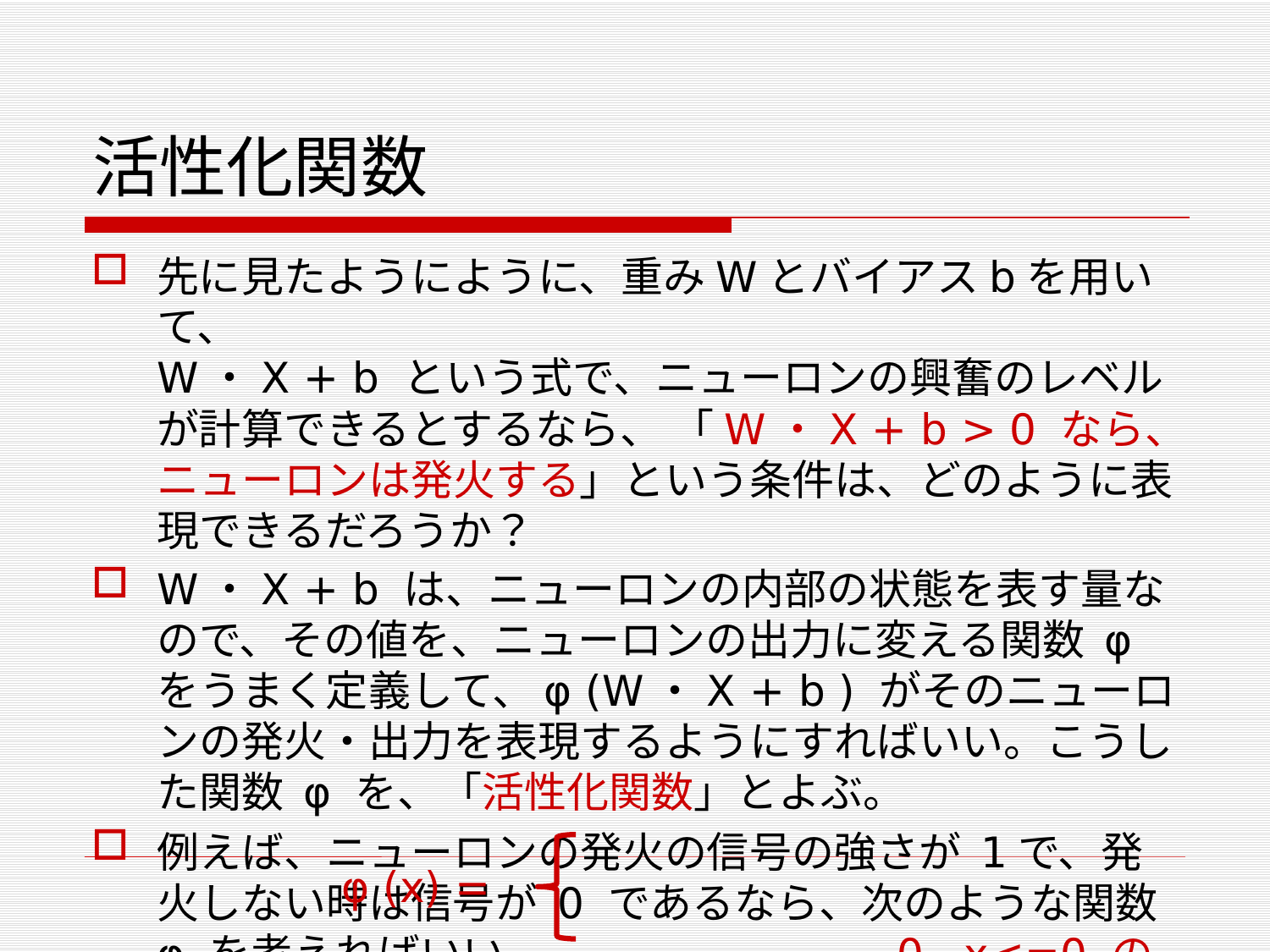

# 活性化関数
先に見たようにように、重みWとバイアスbを用いて、
W・X + b という式で、ニューロンの興奮のレベルが計算できるとするなら、 「W・X + b > 0 なら、ニューロンは発火する」という条件は、どのように表現できるだろうか？
W・X + b は、ニューロンの内部の状態を表す量なので、その値を、ニューロンの出力に変える関数 φ をうまく定義して、φ (W・X + b ) がそのニューロンの発火・出力を表現するようにすればいい。こうした関数 φ を、「活性化関数」とよぶ。
例えば、ニューロンの発火の信号の強さが 1で、発火しない時は信号が 0 であるなら、次のような関数 φ を考えればいい。　　　　         　　0   x<=0 の時
　　　　　　　　　　　　　　　　1   x> 0 の時

φ (x) =